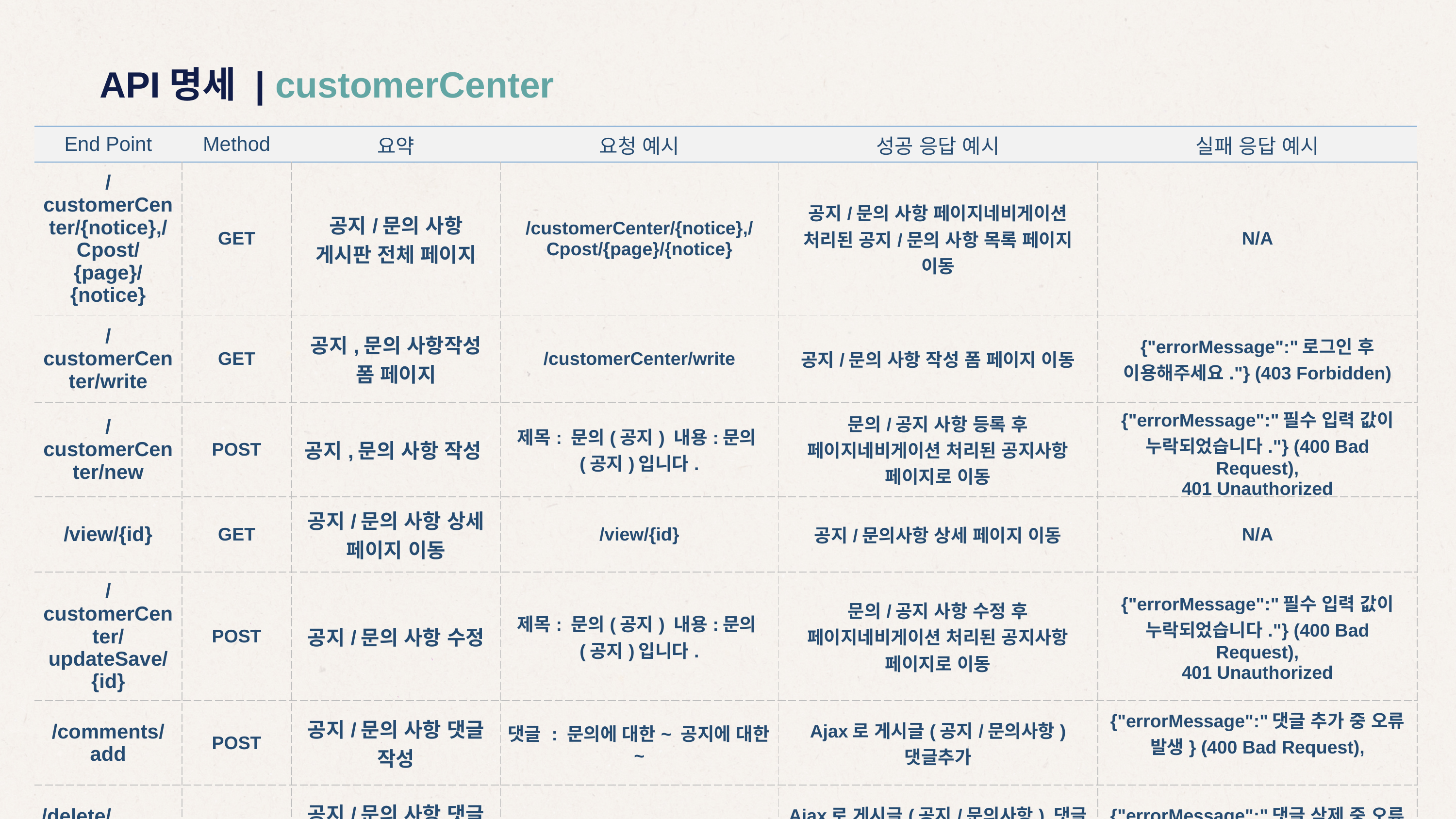

API명세 | customerCenter
| End Point | Method | 요약 | 요청 예시 | 성공 응답 예시 | 실패 응답 예시 |
| --- | --- | --- | --- | --- | --- |
| /customerCenter/{notice},/Cpost/{page}/{notice} | GET | 공지/문의 사항 게시판 전체 페이지 | /customerCenter/{notice},/Cpost/{page}/{notice} | 공지/문의 사항 페이지네비게이션 처리된 공지/문의 사항 목록 페이지 이동 | N/A |
| /customerCenter/write | GET | 공지,문의 사항작성 폼 페이지 | /customerCenter/write | 공지/문의 사항 작성 폼 페이지 이동 | {"errorMessage":"로그인 후 이용해주세요."} (403 Forbidden) |
| /customerCenter/new | POST | 공지,문의 사항 작성 | 제목: 문의(공지) 내용:문의(공지)입니다. | 문의/공지 사항 등록 후 페이지네비게이션 처리된 공지사항 페이지로 이동 | {"errorMessage":"필수 입력 값이 누락되었습니다."} (400 Bad Request), 401 Unauthorized |
| /view/{id} | GET | 공지/문의 사항 상세 페이지 이동 | /view/{id} | 공지/문의사항 상세 페이지 이동 | N/A |
| /customerCenter/updateSave/{id} | POST | 공지/문의 사항 수정 | 제목: 문의(공지) 내용:문의(공지)입니다. | 문의/공지 사항 수정 후 페이지네비게이션 처리된 공지사항 페이지로 이동 | {"errorMessage":"필수 입력 값이 누락되었습니다."} (400 Bad Request), 401 Unauthorized |
| /comments/add | POST | 공지/문의 사항 댓글 작성 | 댓글 : 문의에 대한~ 공지에 대한~ | Ajax로 게시글(공지/문의사항) 댓글추가 | {"errorMessage":"댓글 추가 중 오류 발생} (400 Bad Request), |
| /delete/{commentId} | POST | 공지/문의 사항 댓글 삭제 | N/A | Ajax로 게시글(공지/문의사항) 댓글 삭제 | {"errorMessage":"댓글 삭제 중 오류 발생} (400 Bad Request), |